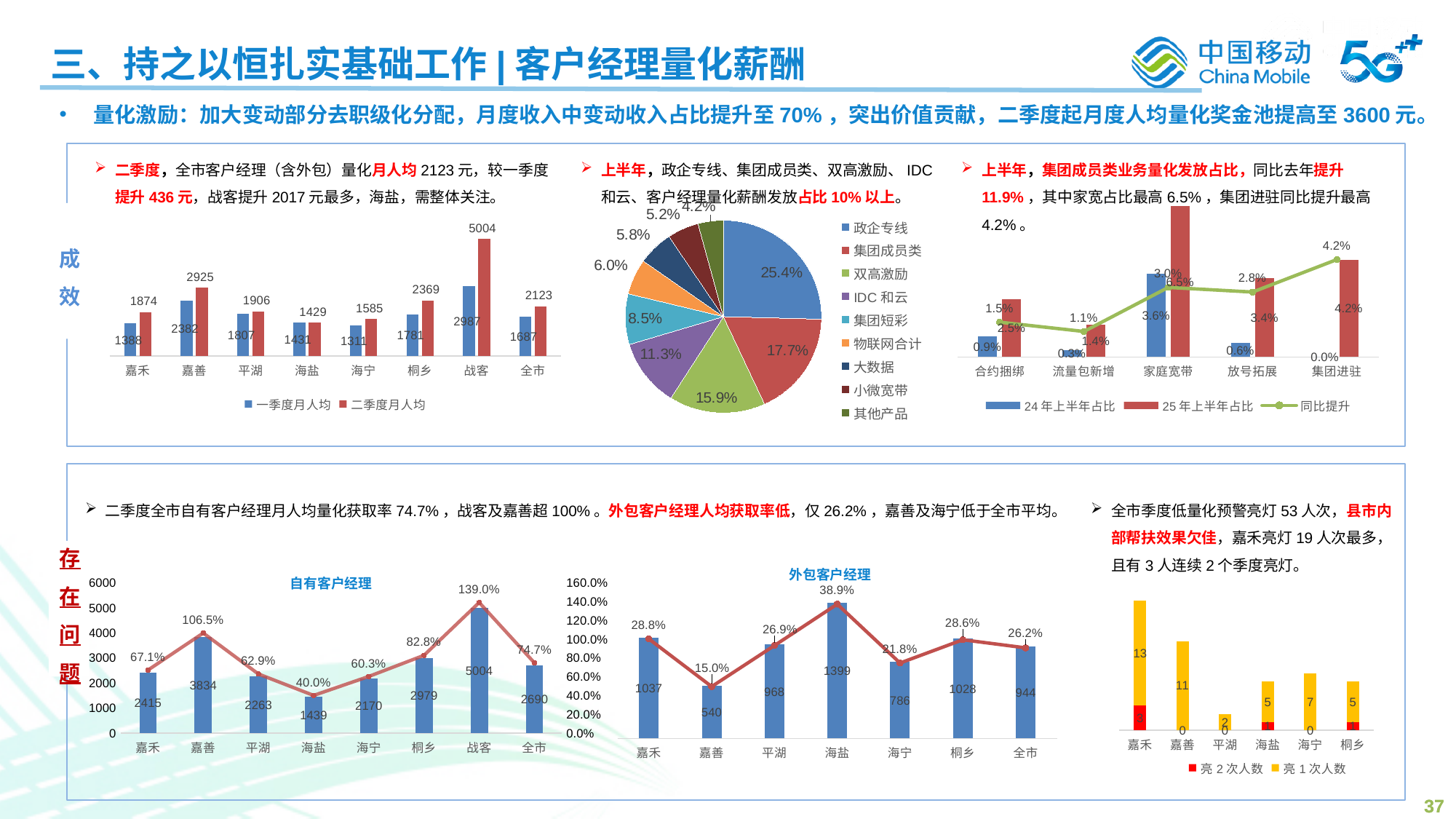

三、持之以恒扎实基础工作|客户经理量化薪酬
量化激励：加大变动部分去职级化分配，月度收入中变动收入占比提升至70%，突出价值贡献，二季度起月度人均量化奖金池提高至3600元。

二季度，全市客户经理（含外包）量化月人均2123元，较一季度提升436元，战客提升2017元最多，海盐，需整体关注。
上半年，政企专线、集团成员类、双高激励、IDC和云、客户经理量化薪酬发放占比10%以上。

上半年，集团成员类业务量化发放占比，同比去年提升11.9%，其中家宽占比最高6.5%，集团进驻同比提升最高4.2%。

### Chart

| Category | 24年上半年占比 | 25年上半年占比 | 同比提升 |
|---|---|---|---|
| 合约捆绑 | 0.009 | 0.025 | 0.015 |
| 流量包新增 | 0.003 | 0.014 | 0.011 |
| 家庭宽带 | 0.036 | 0.065 | 0.03 |
| 放号拓展 | 0.006 | 0.034 | 0.028 |
| 集团进驻 | 0.0 | 0.042 | 0.042 |

### Chart

| Category |  |
|---|---|
| 政企专线 | 0.254354647758762 |
| 集团成员类 | 0.176721253508341 |
| 双高激励 | 0.158822404564502 |
| IDC和云 | 0.113381729057095 |
| 集团短彩 | 0.0849302949948406 |
| 物联网合计 | 0.0600244008279202 |
| 大数据 | 0.0583537890257692 |
| 小微宽带 | 0.0516993995503094 |
| 其他产品 | 0.0417120807124617 |
成效

### Chart

| Category | 一季度月人均 | 二季度月人均 |
|---|---|---|
| 嘉禾 | 1388.0 | 1874.0 |
| 嘉善 | 2382.0 | 2925.0 |
| 平湖 | 1807.0 | 1906.0 |
| 海盐 | 1431.0 | 1429.0 |
| 海宁 | 1311.0 | 1585.0 |
| 桐乡 | 1781.0 | 2369.0 |
| 战客 | 2987.0 | 5004.0 |
| 全市 | 1687.0 | 2123.0 |
二季度全市自有客户经理月人均量化获取率74.7%，战客及嘉善超100%。外包客户经理人均获取率低，仅26.2%，嘉善及海宁低于全市平均。
全市季度低量化预警亮灯53人次，县市内部帮扶效果欠佳，嘉禾亮灯19人次最多，且有3人连续2个季度亮灯。
存在问题
外包客户经理
自有客户经理

### Chart

| Category | 二季度月人均 | 获取率 |
|---|---|---|
| 嘉禾 | 2415.0 | 0.670833333333333 |
| 嘉善 | 3834.0 | 1.065 |
| 平湖 | 2263.0 | 0.628611111111111 |
| 海盐 | 1439.0 | 0.399722222222222 |
| 海宁 | 2170.0 | 0.602777777777778 |
| 桐乡 | 2979.0 | 0.8275 |
| 战客 | 5004.0 | 1.39 |
| 全市 | 2690.0 | 0.747222222222222 |

### Chart

| Category | 二季度月人均 | 获取率 |
|---|---|---|
| 嘉禾 | 1037.0 | 0.288055555555556 |
| 嘉善 | 540.0 | 0.15 |
| 平湖 | 968.0 | 0.268888888888889 |
| 海盐 | 1399.0 | 0.388611111111111 |
| 海宁 | 786.0 | 0.218333333333333 |
| 桐乡 | 1028.0 | 0.285555555555556 |
| 全市 | 944.0 | 0.262222222222222 |

### Chart

| Category | 亮2次人数 | 亮1次人数 |
|---|---|---|
| 嘉禾 | 3.0 | 13.0 |
| 嘉善 | 0.0 | 11.0 |
| 平湖 | 0.0 | 2.0 |
| 海盐 | 1.0 | 5.0 |
| 海宁 | 0.0 | 7.0 |
| 桐乡 | 1.0 | 5.0 |